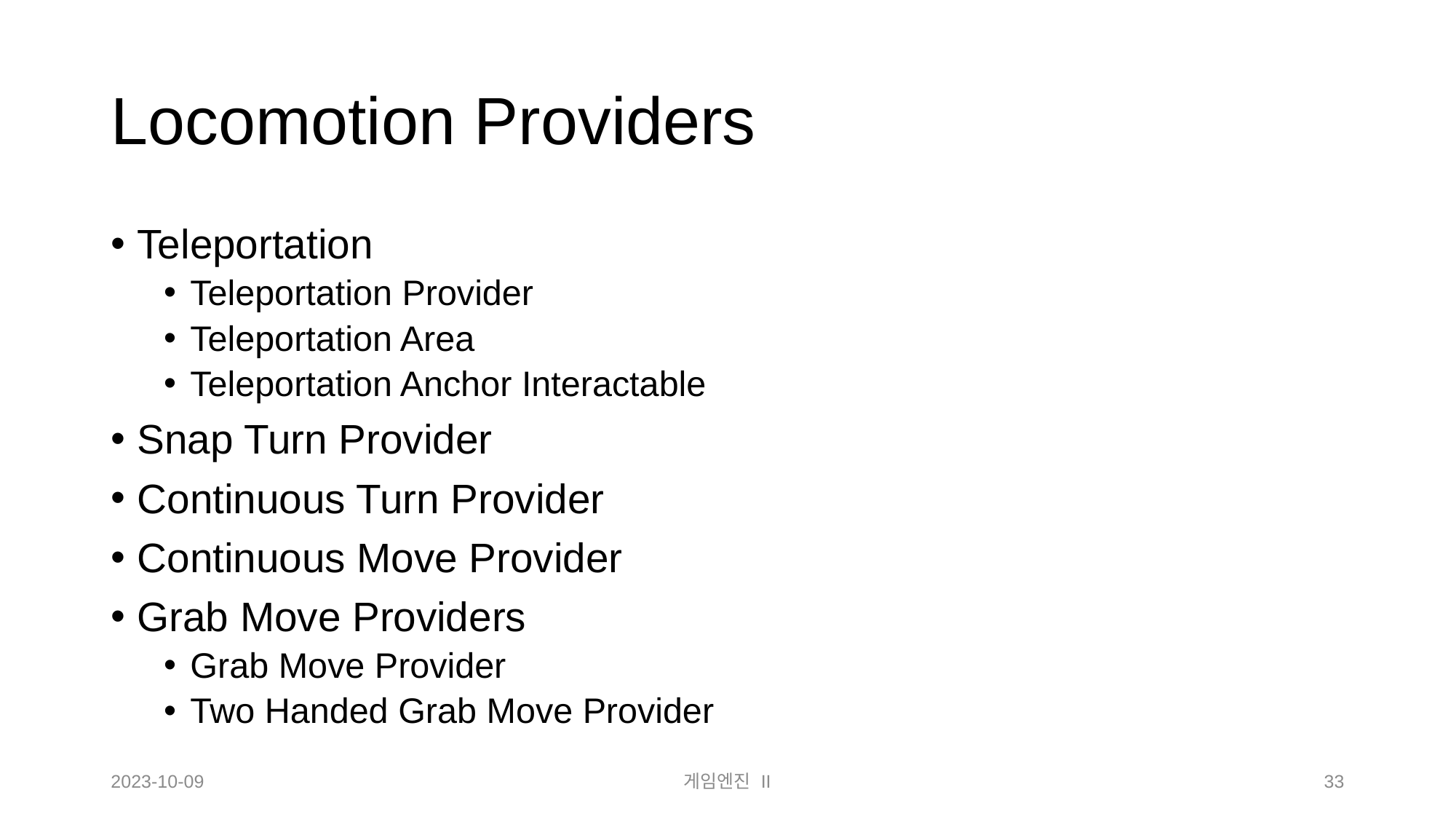

# Locomotion Providers
Teleportation
Teleportation Provider
Teleportation Area
Teleportation Anchor Interactable
Snap Turn Provider
Continuous Turn Provider
Continuous Move Provider
Grab Move Providers
Grab Move Provider
Two Handed Grab Move Provider
2023-10-09
게임엔진 II
33